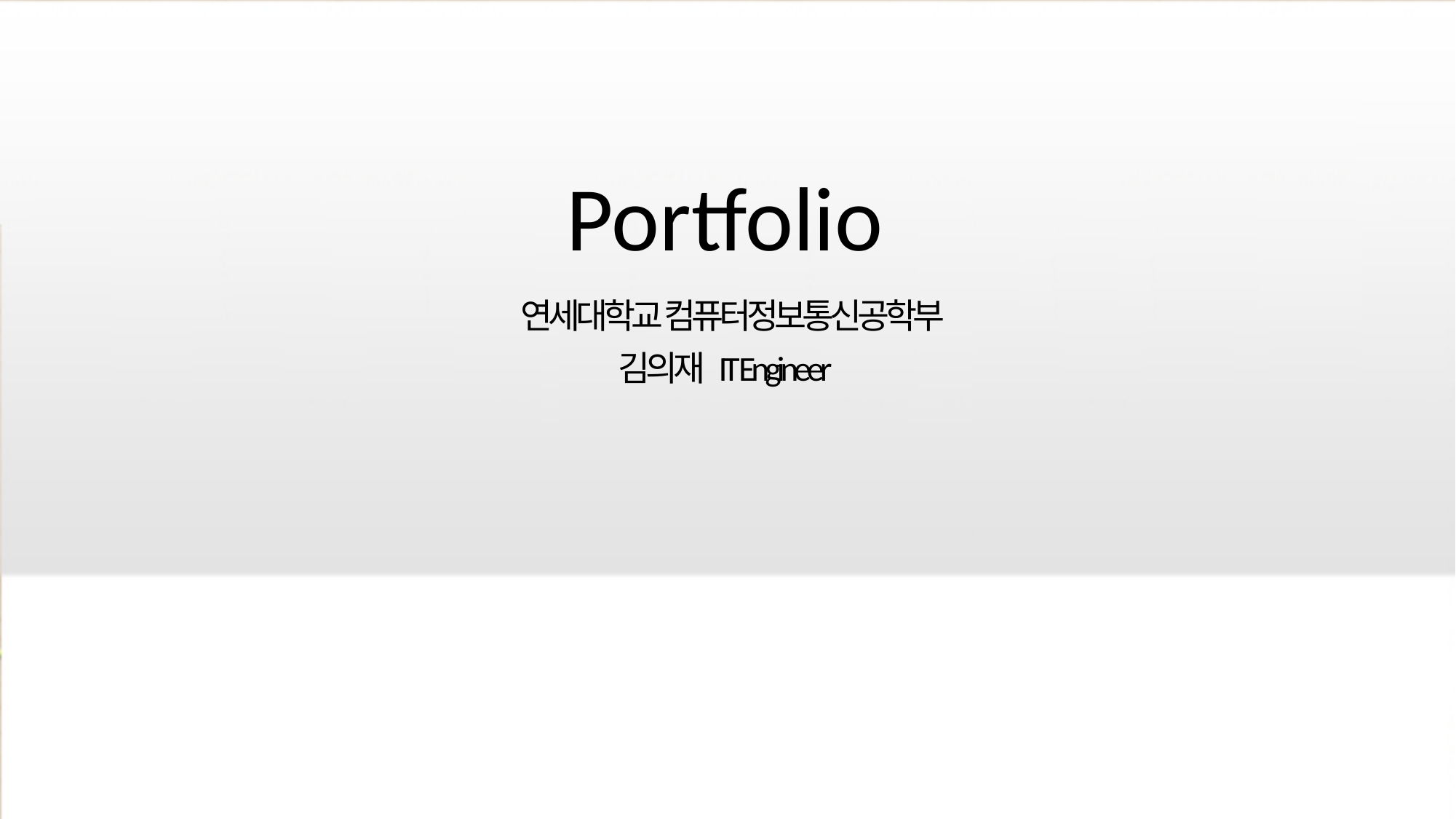

# Portfolio
 연세대학교 컴퓨터정보통신공학부
김의재 IT Engineer
1